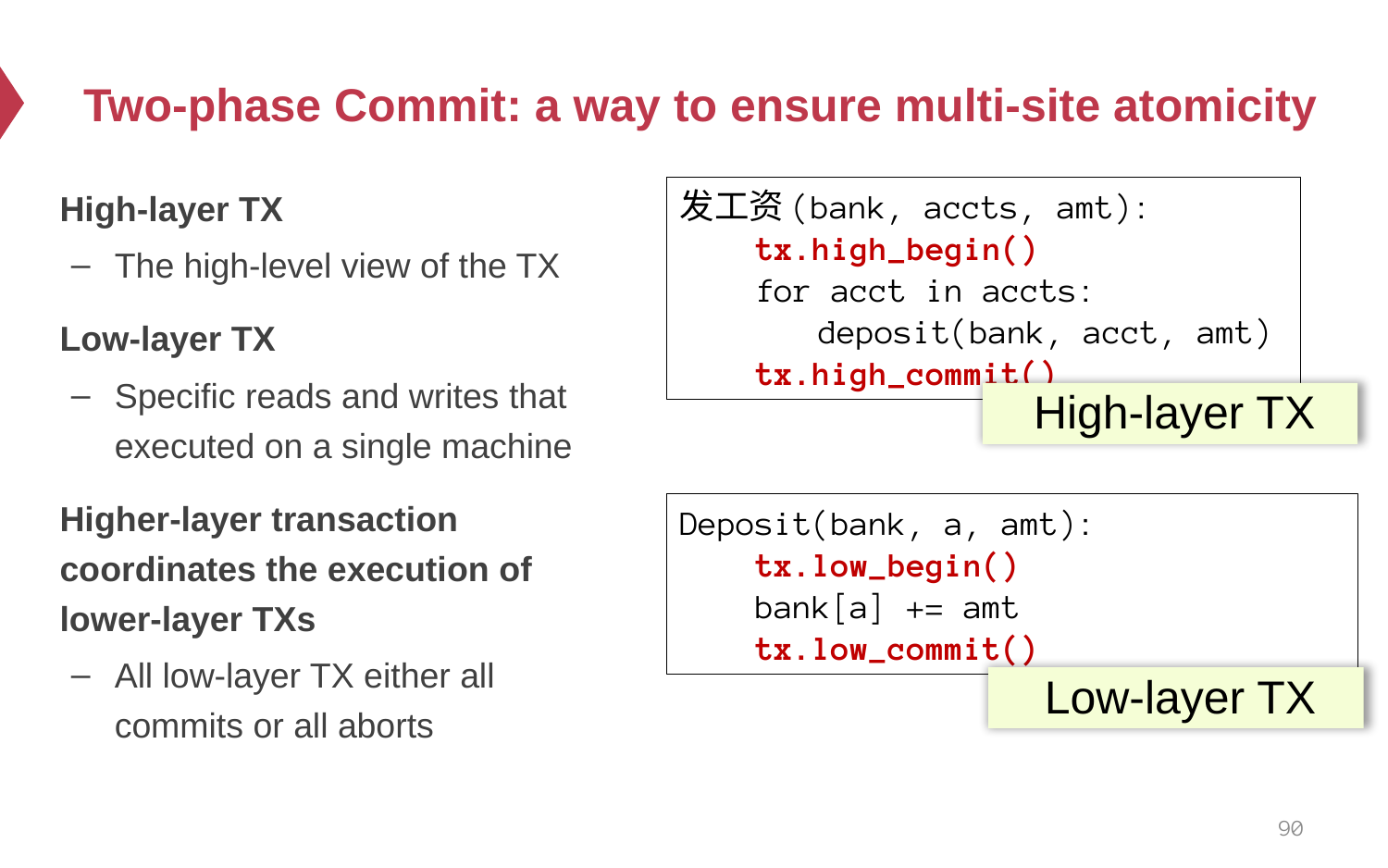

# Two-phase Commit: a way to ensure multi-site atomicity
High-layer TX
The high-level view of the TX
Low-layer TX
Specific reads and writes that executed on a single machine
Higher-layer transaction coordinates the execution of lower-layer TXs
All low-layer TX either all commits or all aborts

发工资(bank, accts, amt):
    tx.high_begin()
    for acct in accts:
	deposit(bank, acct, amt)
    tx.high_commit()
High-layer TX
Deposit(bank, a, amt):
    tx.low_begin()
    bank[a] += amt
    tx.low_commit()
Low-layer TX
90